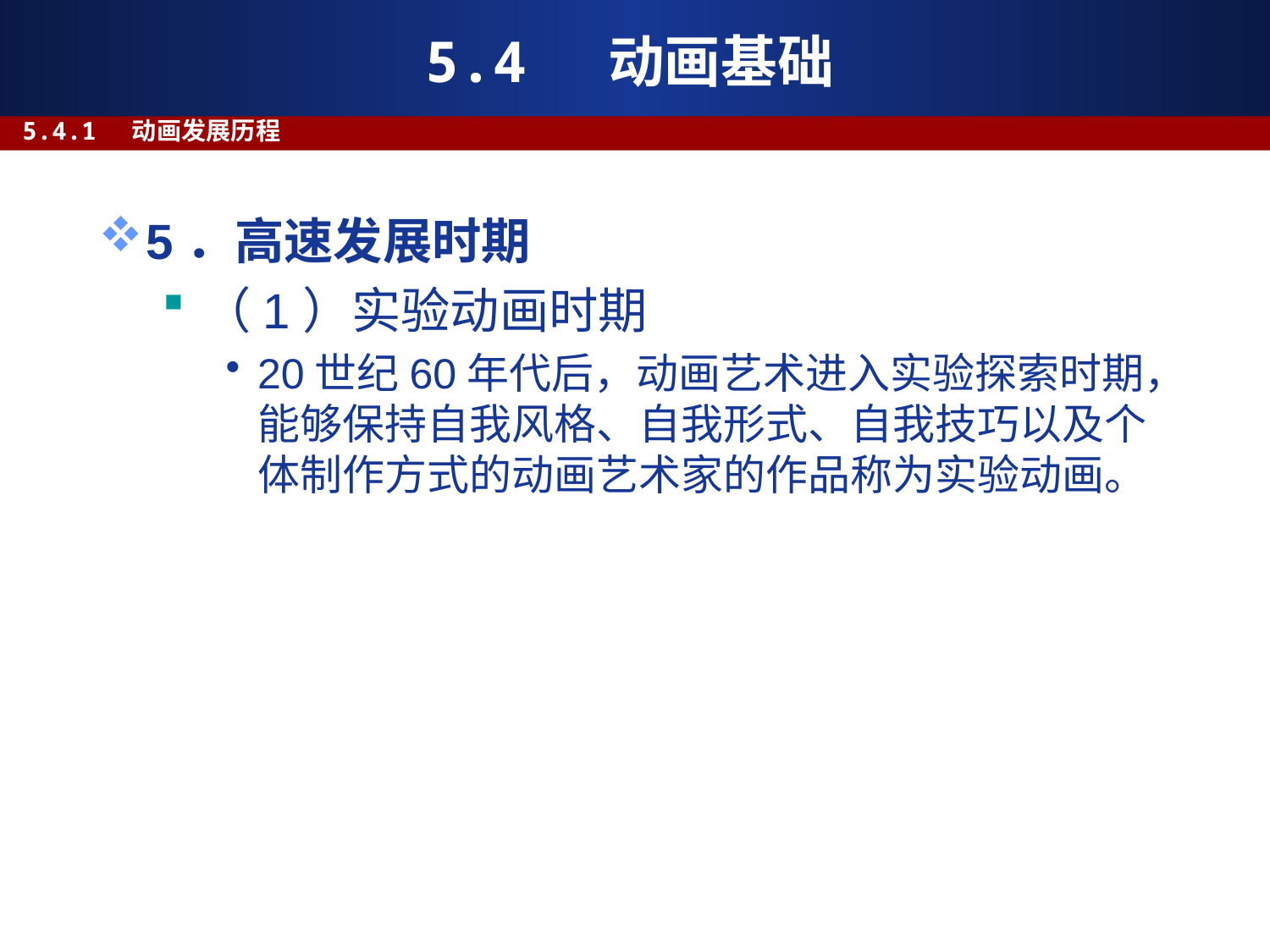

# 5.4  动画基础
5.4.1  动画发展历程
5．高速发展时期
（1）实验动画时期
20世纪60年代后，动画艺术进入实验探索时期，能够保持自我风格、自我形式、自我技巧以及个体制作方式的动画艺术家的作品称为实验动画。